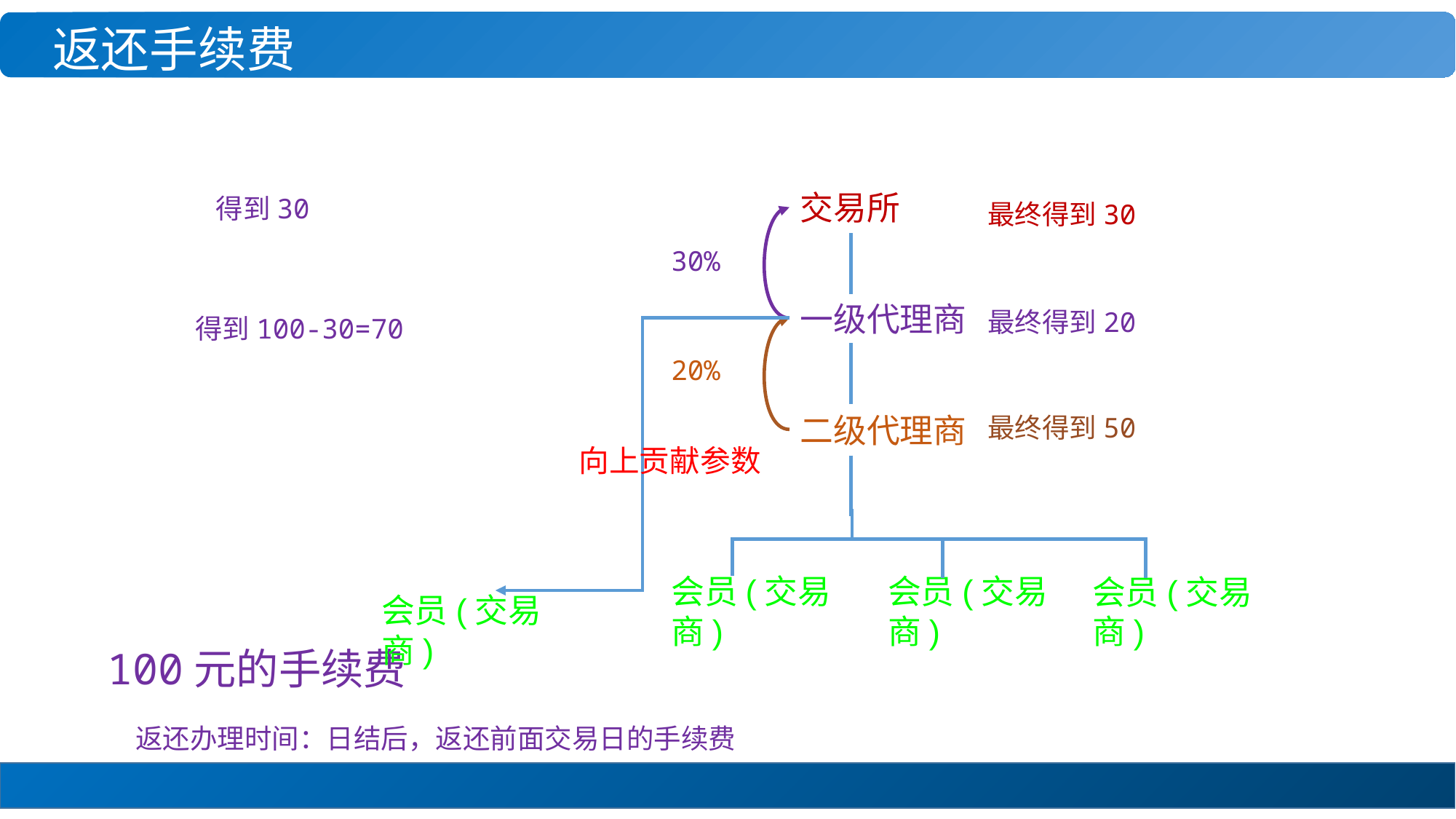

返还手续费

交易所
得到30
最终得到30
30%
一级代理商
最终得到20
得到100-30=70
20%
二级代理商
最终得到50
向上贡献参数
会员(交易商)
会员(交易商)
会员(交易商)

会员(交易商)
100元的手续费
返还办理时间：日结后，返还前面交易日的手续费